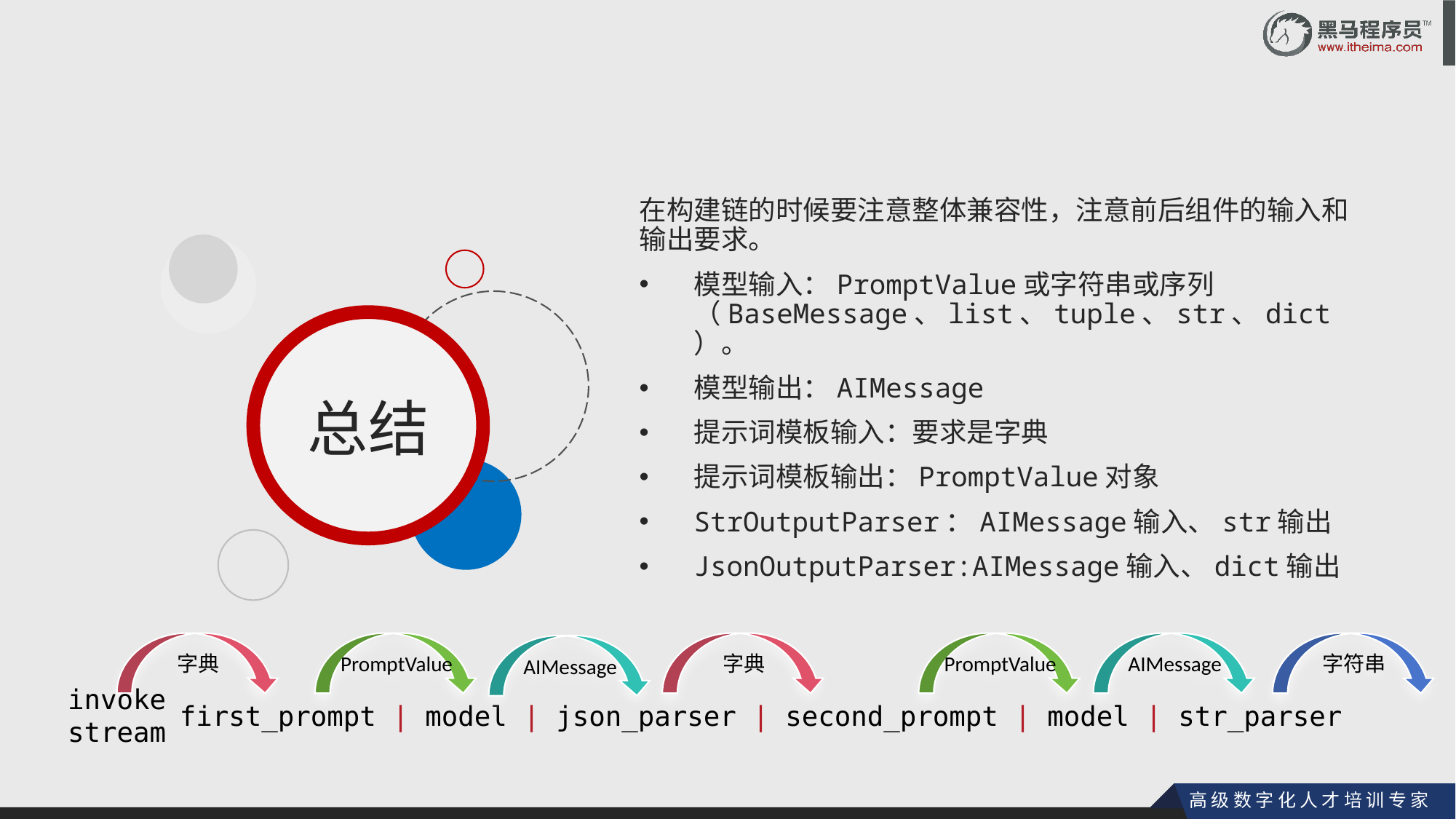

在构建链的时候要注意整体兼容性，注意前后组件的输入和输出要求。
模型输入：PromptValue或字符串或序列（BaseMessage、list、tuple、str、dict）。
模型输出：AIMessage
提示词模板输入：要求是字典
提示词模板输出：PromptValue对象
StrOutputParser：AIMessage输入、str输出
JsonOutputParser:AIMessage输入、dict输出
字典
PromptValue
字典
PromptValue
AIMessage
字符串
AIMessage
invoke
stream
first_prompt | model | json_parser | second_prompt | model | str_parser